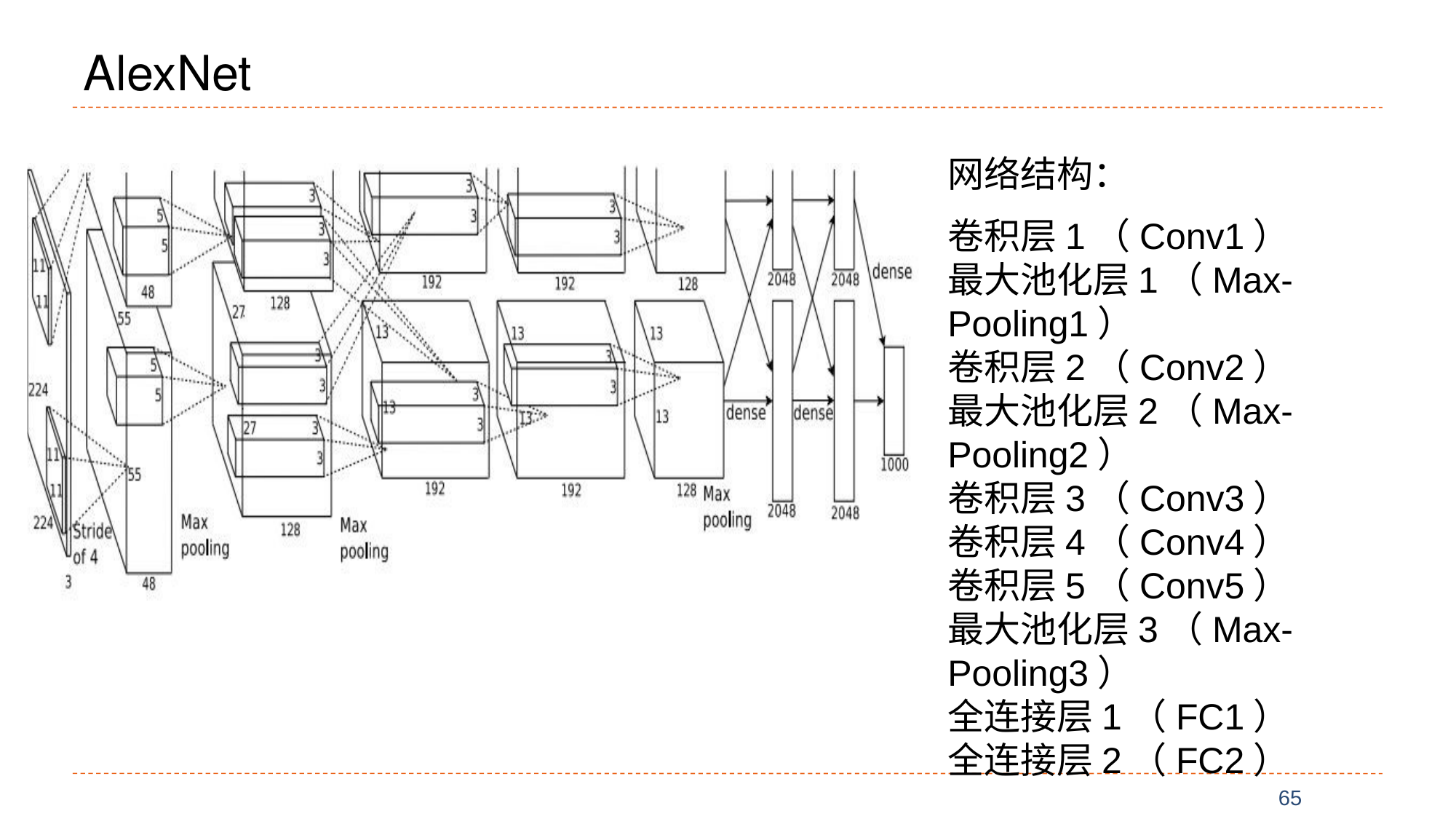

# AlexNet
网络结构：
卷积层1（Conv1）
最大池化层1（Max-Pooling1）
卷积层2（Conv2）
最大池化层2（Max-Pooling2）
卷积层3（Conv3）
卷积层4（Conv4）
卷积层5（Conv5）
最大池化层3（Max-Pooling3）
全连接层1（FC1）
全连接层2（FC2）